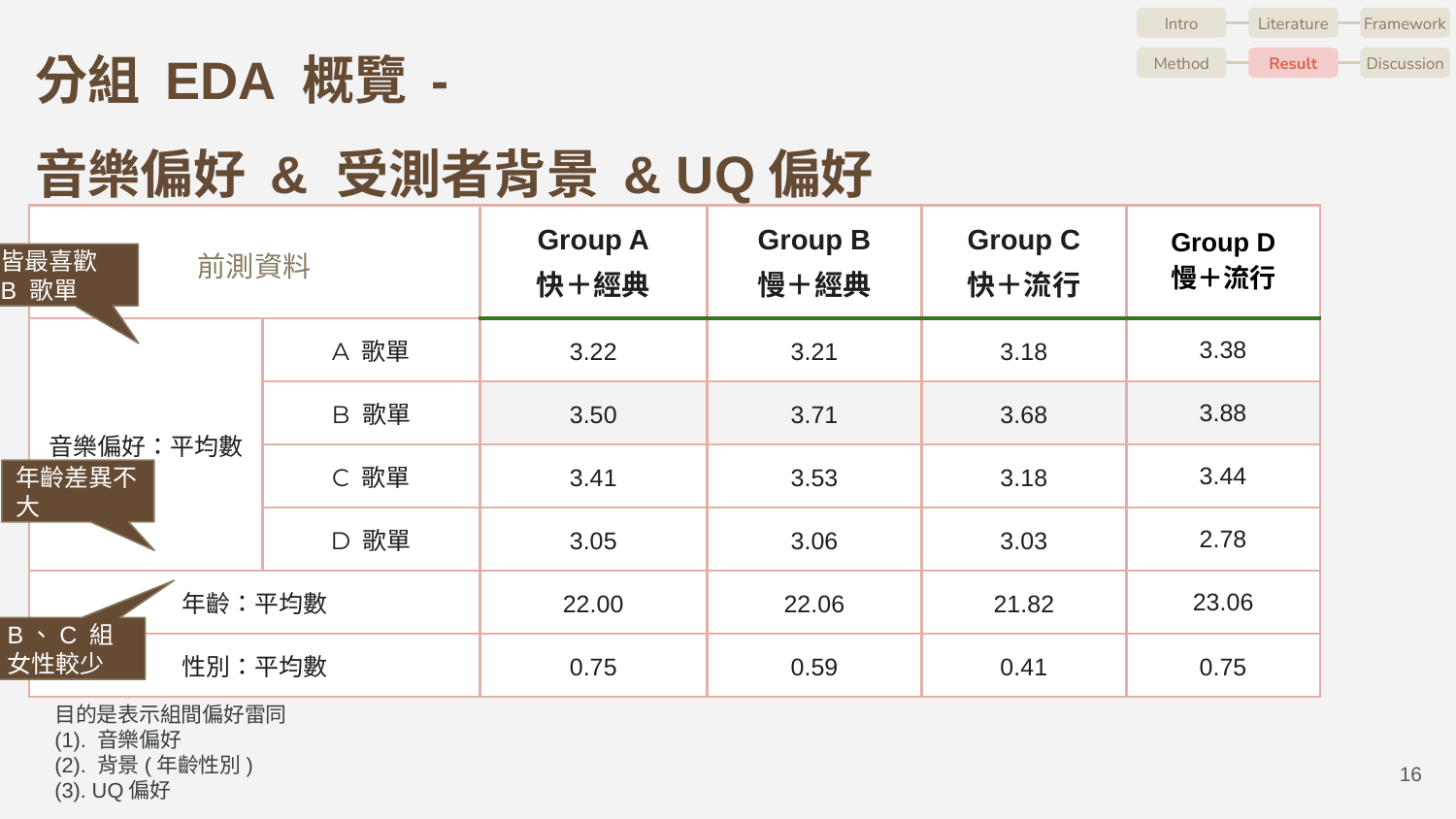

Intro
Literature
Framework
Method
Result
Discussion
# 分組 EDA 概覽 -
音樂偏好 & 受測者背景 & UQ偏好
| 前測資料 |  | Group A 快＋經典 | Group B 慢＋經典 | Group C 快＋流行 | Group D 慢＋流行 |
| --- | --- | --- | --- | --- | --- |
| 音樂偏好：平均數 | A 歌單 | 3.22 | 3.21 | 3.18 | 3.38 |
|  | B 歌單 | 3.50 | 3.71 | 3.68 | 3.88 |
|  | C 歌單 | 3.41 | 3.53 | 3.18 | 3.44 |
|  | D 歌單 | 3.05 | 3.06 | 3.03 | 2.78 |
| 年齡：平均數 |  | 22.00 | 22.06 | 21.82 | 23.06 |
| 性別：平均數 |  | 0.75 | 0.59 | 0.41 | 0.75 |
皆最喜歡 B 歌單
年齡差異不大
B、C 組女性較少
目的是表示組間偏好雷同
(1). 音樂偏好
(2). 背景(年齡性別)
(3). UQ偏好
16